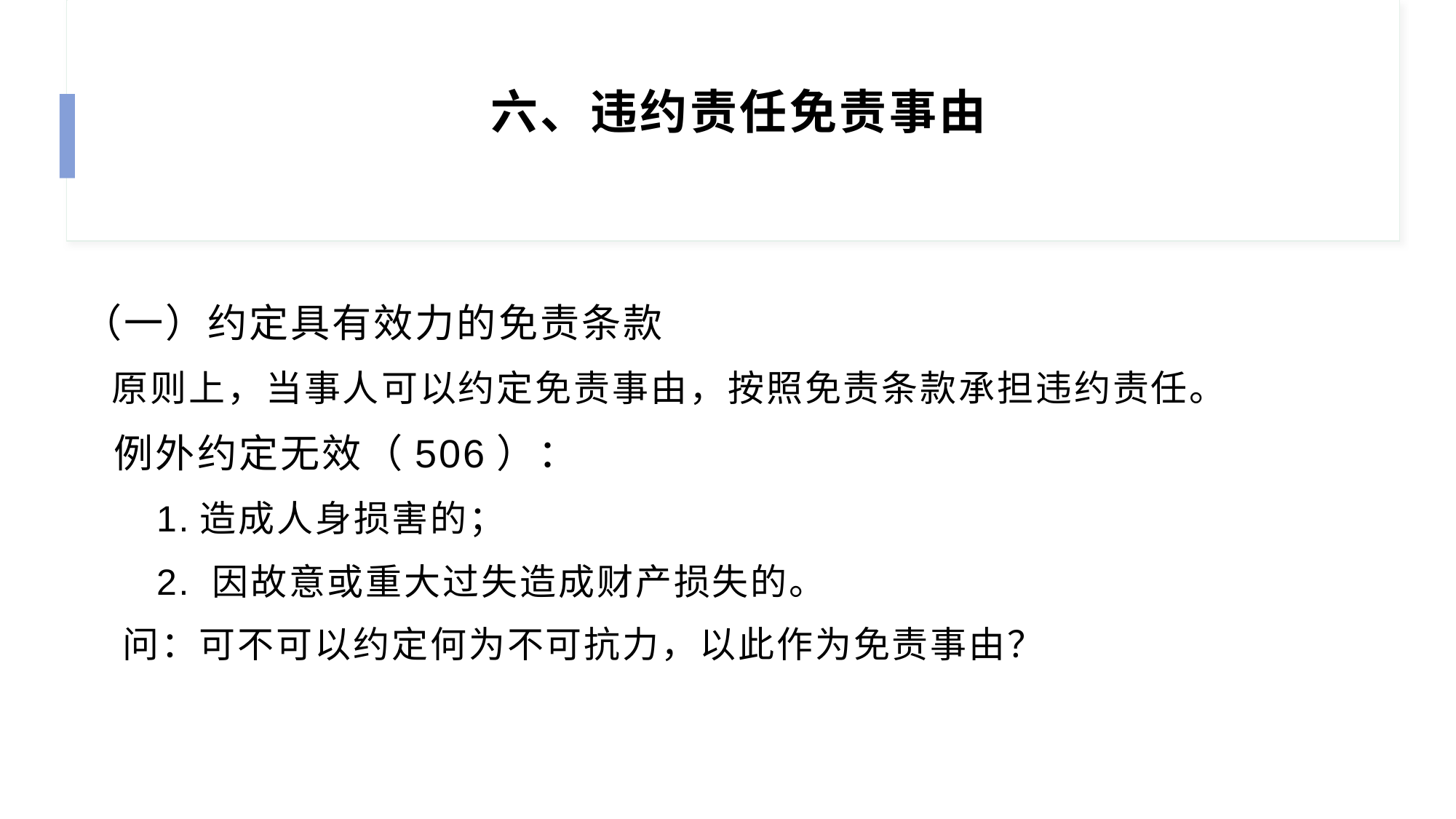

# 六、违约责任免责事由
（一）约定具有效力的免责条款
  原则上，当事人可以约定免责事由，按照免责条款承担违约责任。
  例外约定无效（506）：
      1.造成人身损害的；
      2. 因故意或重大过失造成财产损失的。
   问：可不可以约定何为不可抗力，以此作为免责事由？